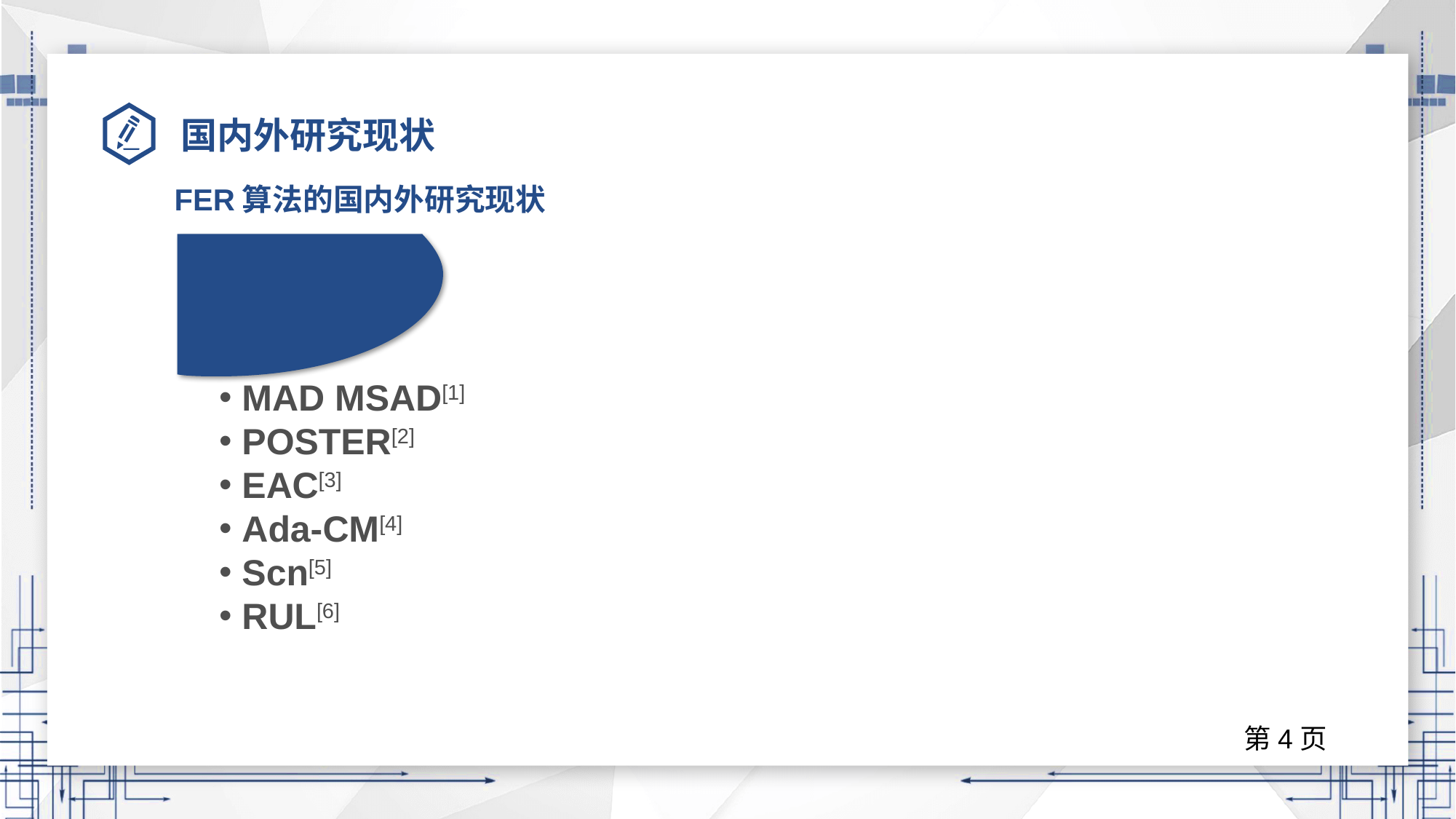

# 国内外研究现状
FER算法的国内外研究现状

 MAD MSAD[1]
 POSTER[2]
 EAC[3]
 Ada-CM[4]
 Scn[5]
 RUL[6]

第4页